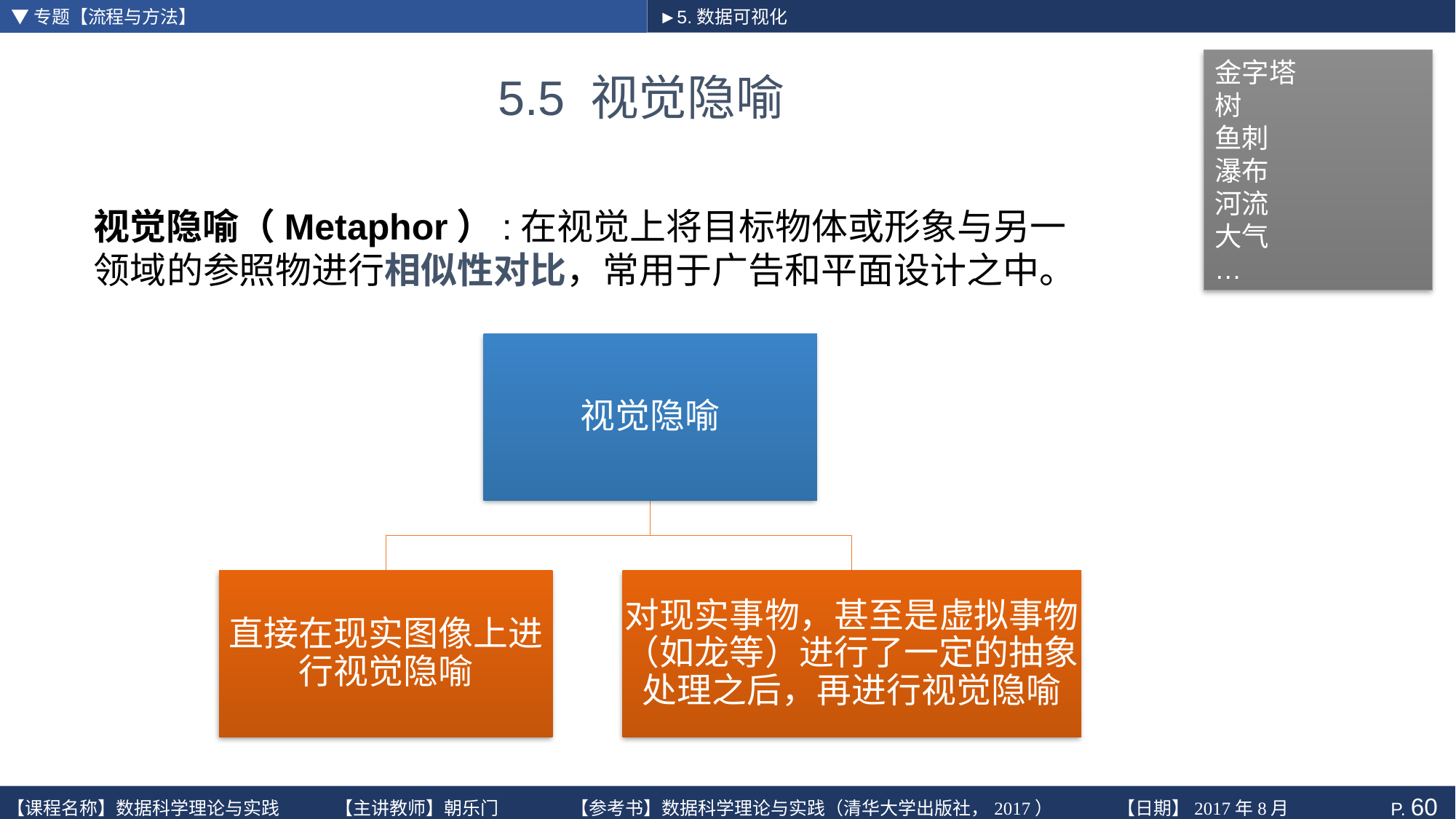

▼专题【流程与方法】
►5.数据可视化

# 5.5 视觉隐喻
金字塔
树
鱼刺
瀑布
河流
大气
…
视觉隐喻（Metaphor）:在视觉上将目标物体或形象与另一领域的参照物进行相似性对比，常用于广告和平面设计之中。

视觉隐喻
直接在现实图像上进行视觉隐喻
对现实事物，甚至是虚拟事物（如龙等）进行了一定的抽象处理之后，再进行视觉隐喻